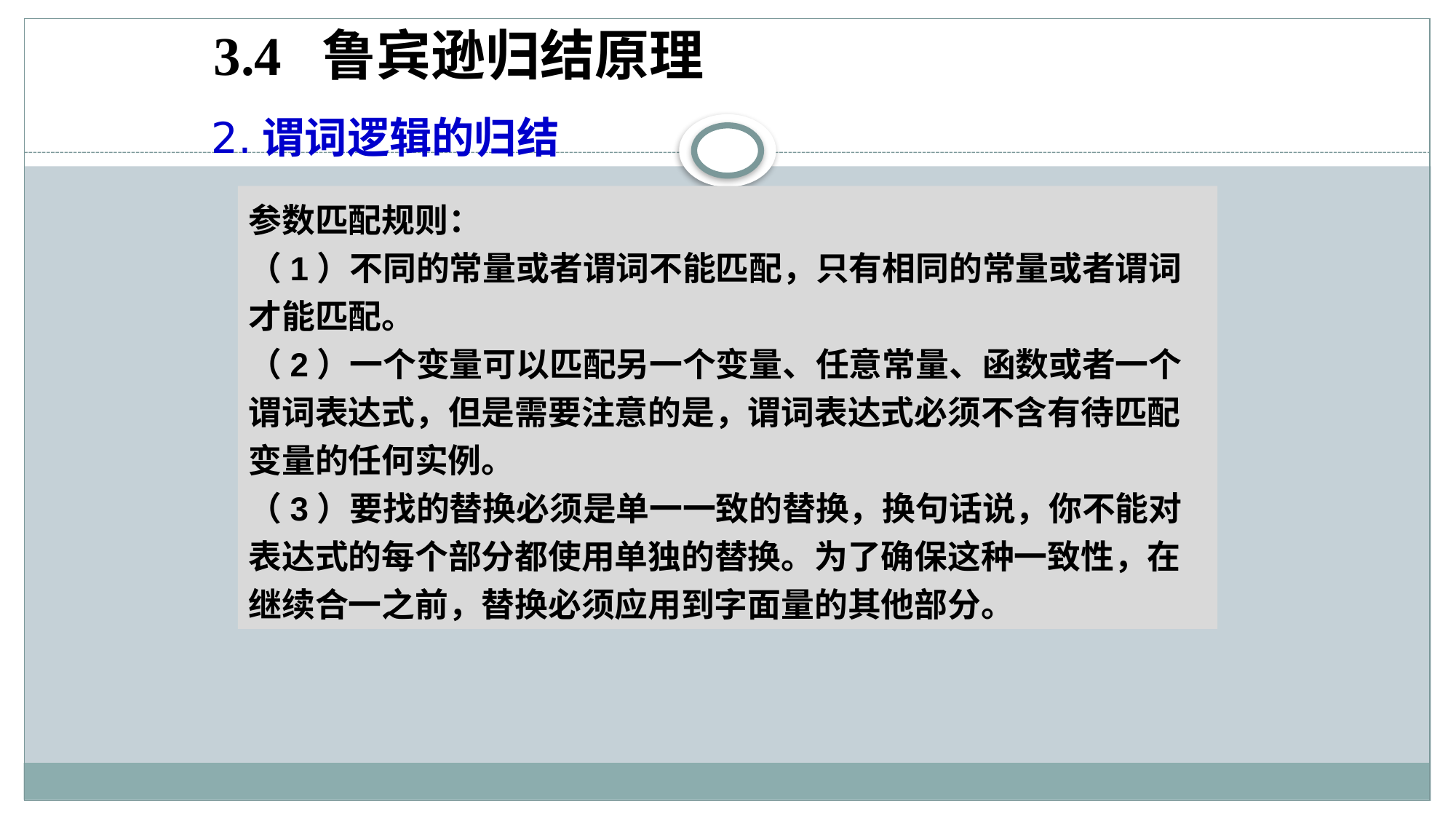

3.4  鲁宾逊归结原理
2.谓词逻辑的归结
参数匹配规则：
（1）不同的常量或者谓词不能匹配，只有相同的常量或者谓词才能匹配。
（2）一个变量可以匹配另一个变量、任意常量、函数或者一个谓词表达式，但是需要注意的是，谓词表达式必须不含有待匹配变量的任何实例。
（3）要找的替换必须是单一一致的替换，换句话说，你不能对表达式的每个部分都使用单独的替换。为了确保这种一致性，在继续合一之前，替换必须应用到字面量的其他部分。